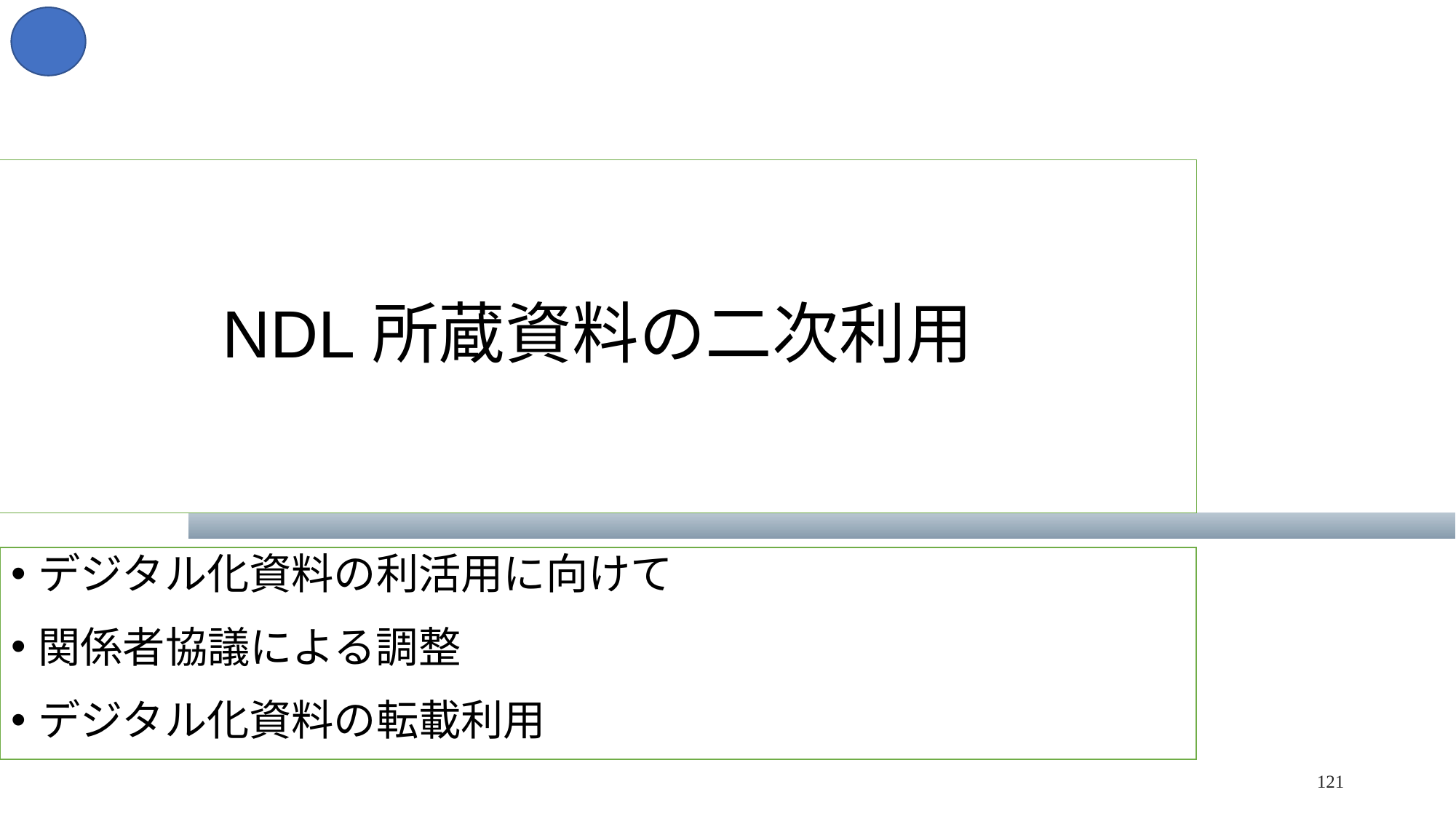

# NDL所蔵資料の二次利用
デジタル化資料の利活用に向けて
関係者協議による調整
デジタル化資料の転載利用

121